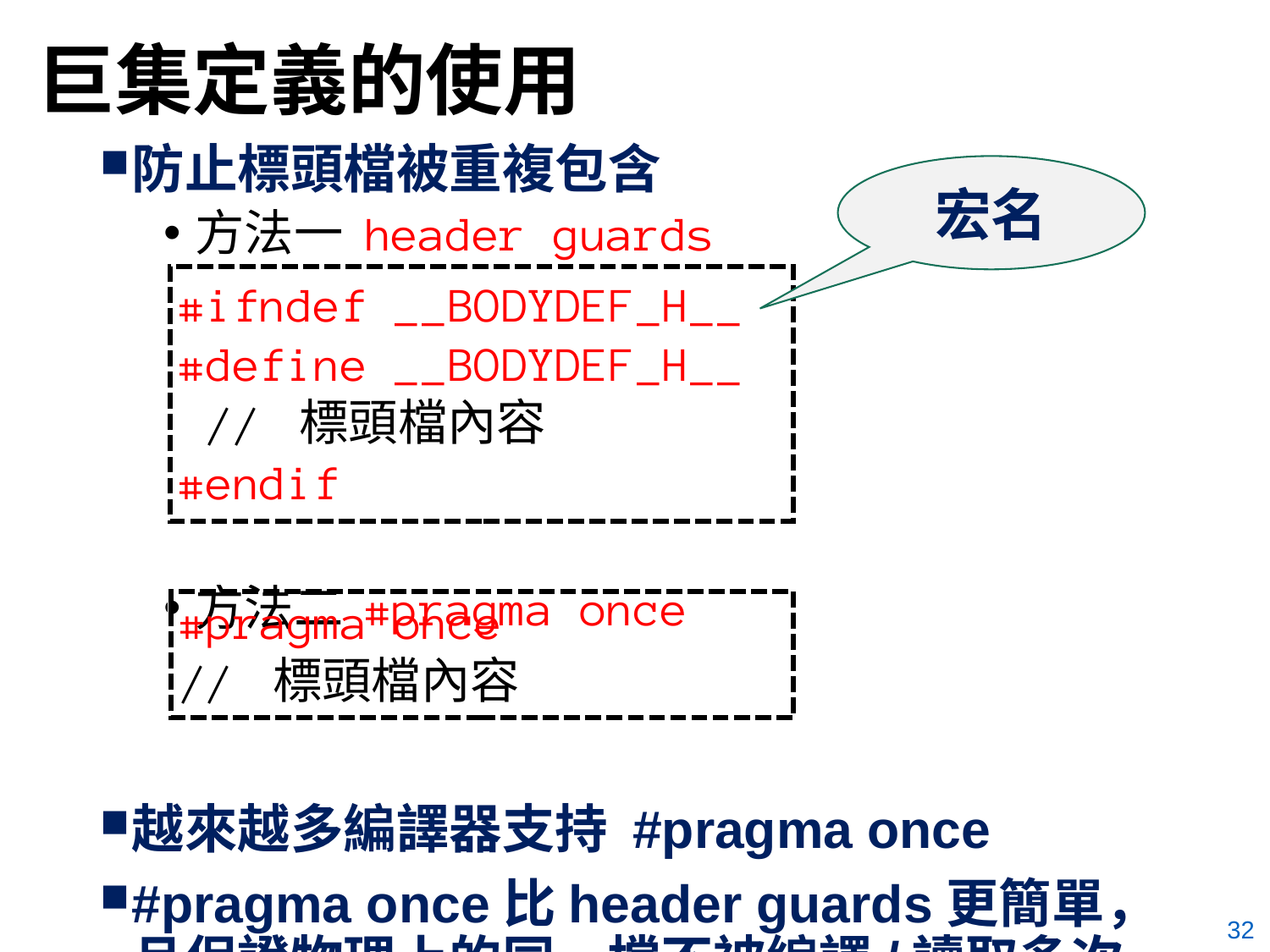

# 巨集定義的使用
防止標頭檔被重複包含
方法一 header guards

方法二 #pragma once

越來越多編譯器支持 #pragma once
#pragma once比header guards更簡單，且保證物理上的同一檔不被編譯/讀取多次，更快

宏名
#ifndef __BODYDEF_H__
#define __BODYDEF_H__
 // 標頭檔內容
#endif

#pragma once
// 標頭檔內容

32